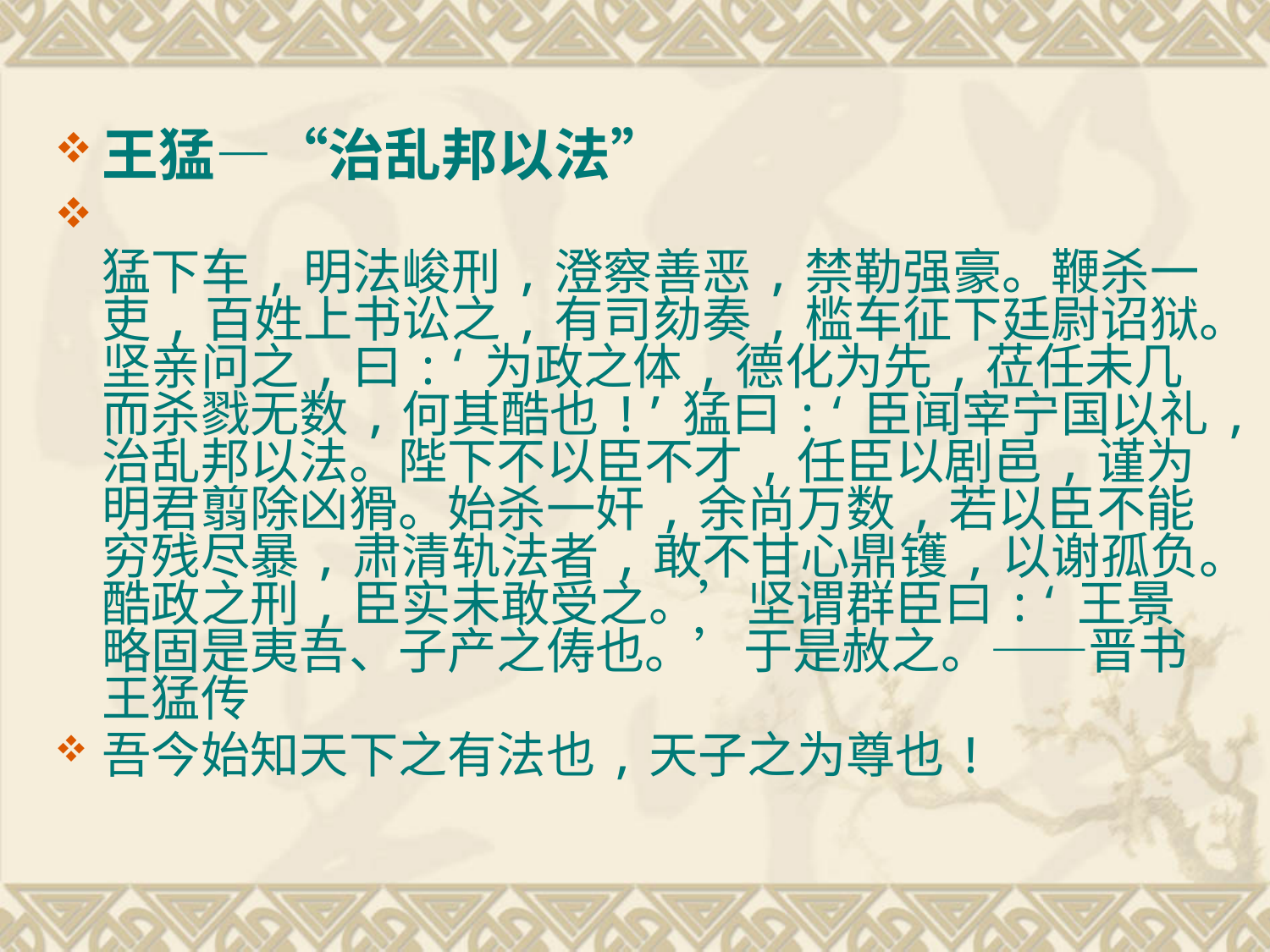

王猛—“治乱邦以法”
猛下车,明法峻刑,澄察善恶,禁勒强豪。鞭杀一吏,百姓上书讼之,有司劾奏,槛车征下廷尉诏狱。坚亲问之,曰:‘为政之体,德化为先,莅任未几而杀戮无数,何其酷也!’猛曰:‘臣闻宰宁国以礼,治乱邦以法。陛下不以臣不才,任臣以剧邑,谨为明君翦除凶猾。始杀一奸,余尚万数,若以臣不能穷残尽暴,肃清轨法者,敢不甘心鼎镬,以谢孤负。酷政之刑,臣实未敢受之。’坚谓群臣曰:‘王景略固是夷吾、子产之俦也。’于是赦之。——晋书  王猛传
吾今始知天下之有法也,天子之为尊也!